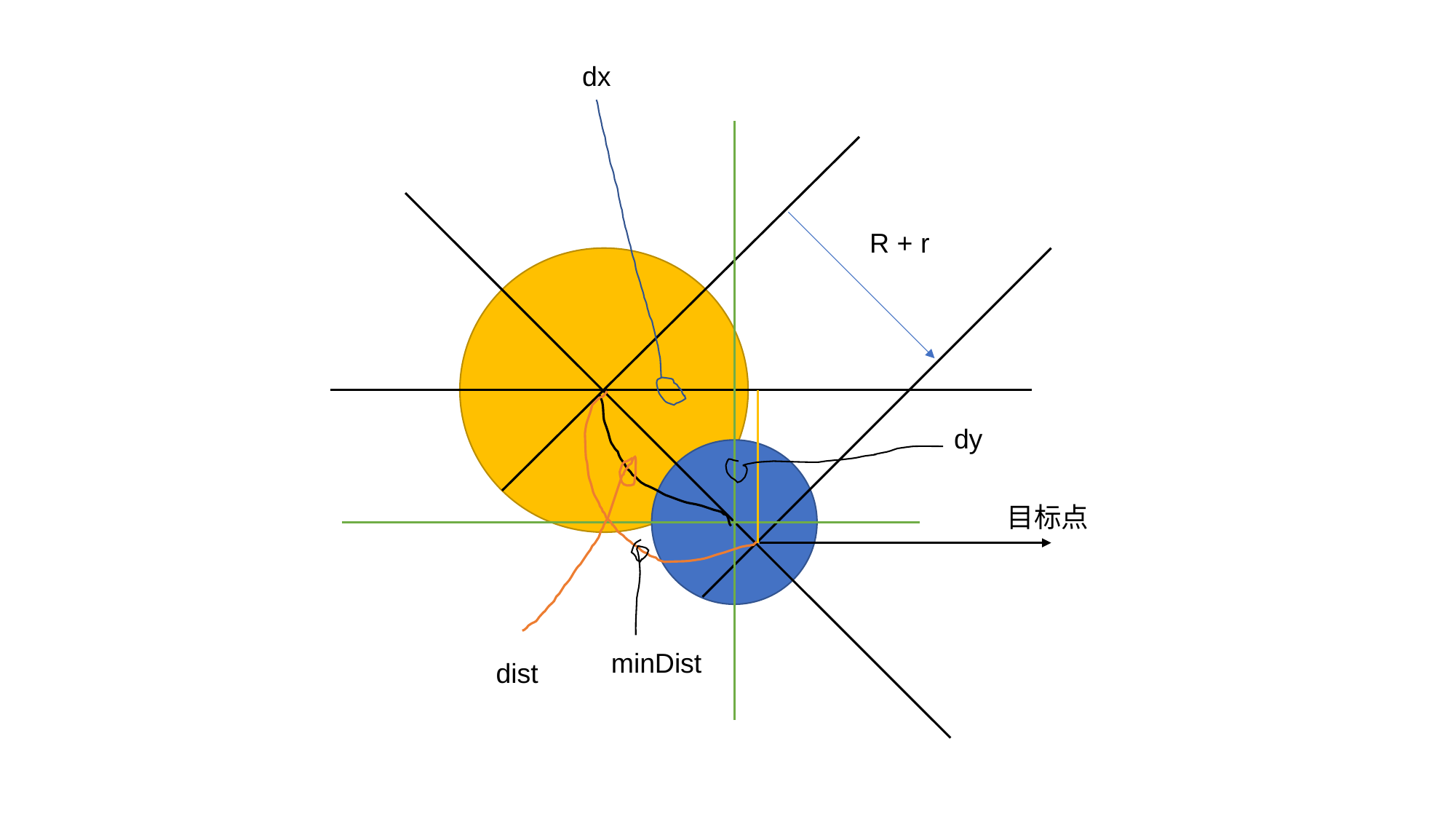

dx

R + r

dy

目标点

minDist
dist